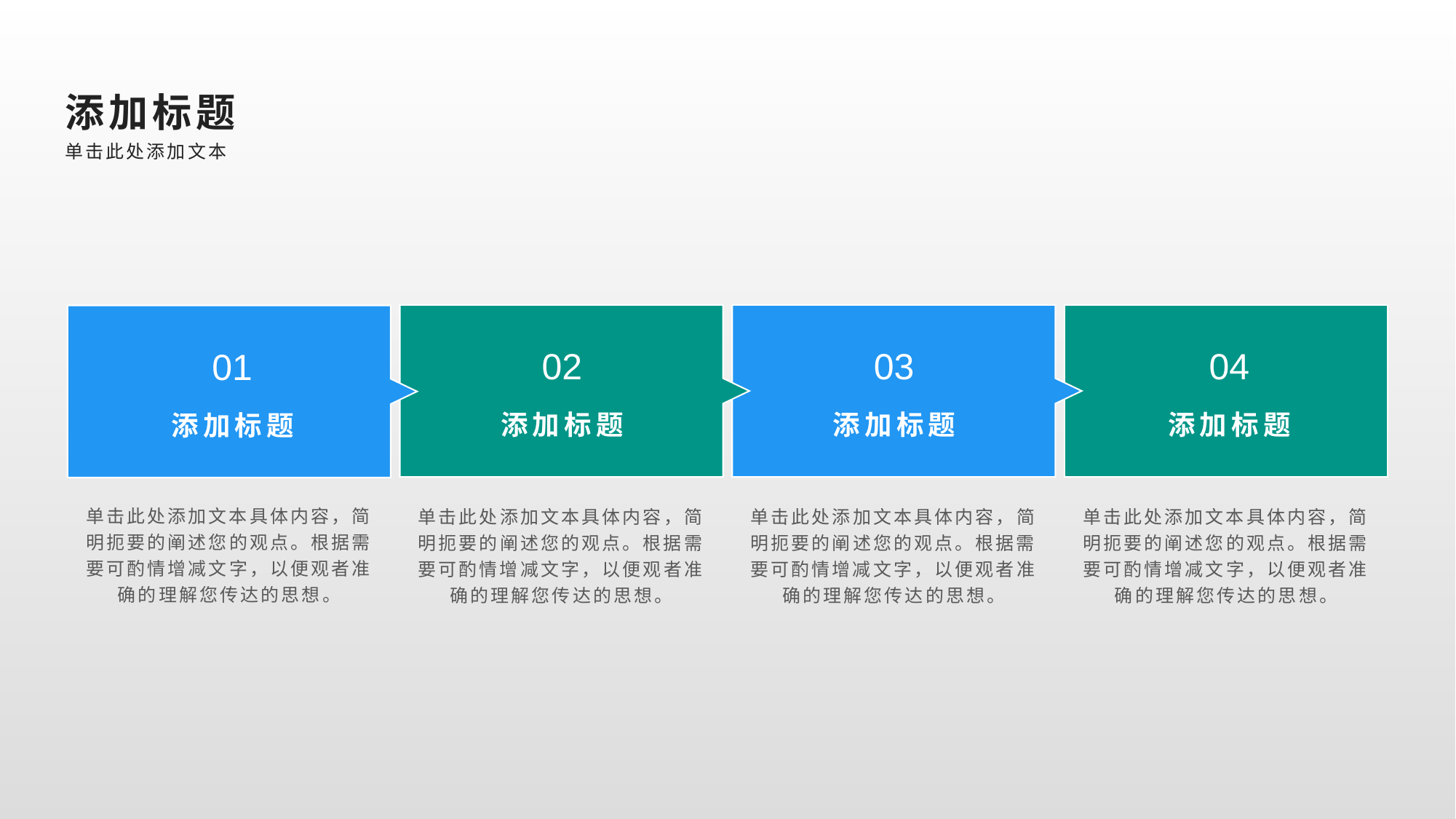

添加标题
单击此处添加文本

04
02
03
01
添加标题
添加标题
添加标题
添加标题
单击此处添加文本具体内容，简明扼要的阐述您的观点。根据需要可酌情增减文字，以便观者准确的理解您传达的思想。
单击此处添加文本具体内容，简明扼要的阐述您的观点。根据需要可酌情增减文字，以便观者准确的理解您传达的思想。
单击此处添加文本具体内容，简明扼要的阐述您的观点。根据需要可酌情增减文字，以便观者准确的理解您传达的思想。
单击此处添加文本具体内容，简明扼要的阐述您的观点。根据需要可酌情增减文字，以便观者准确的理解您传达的思想。